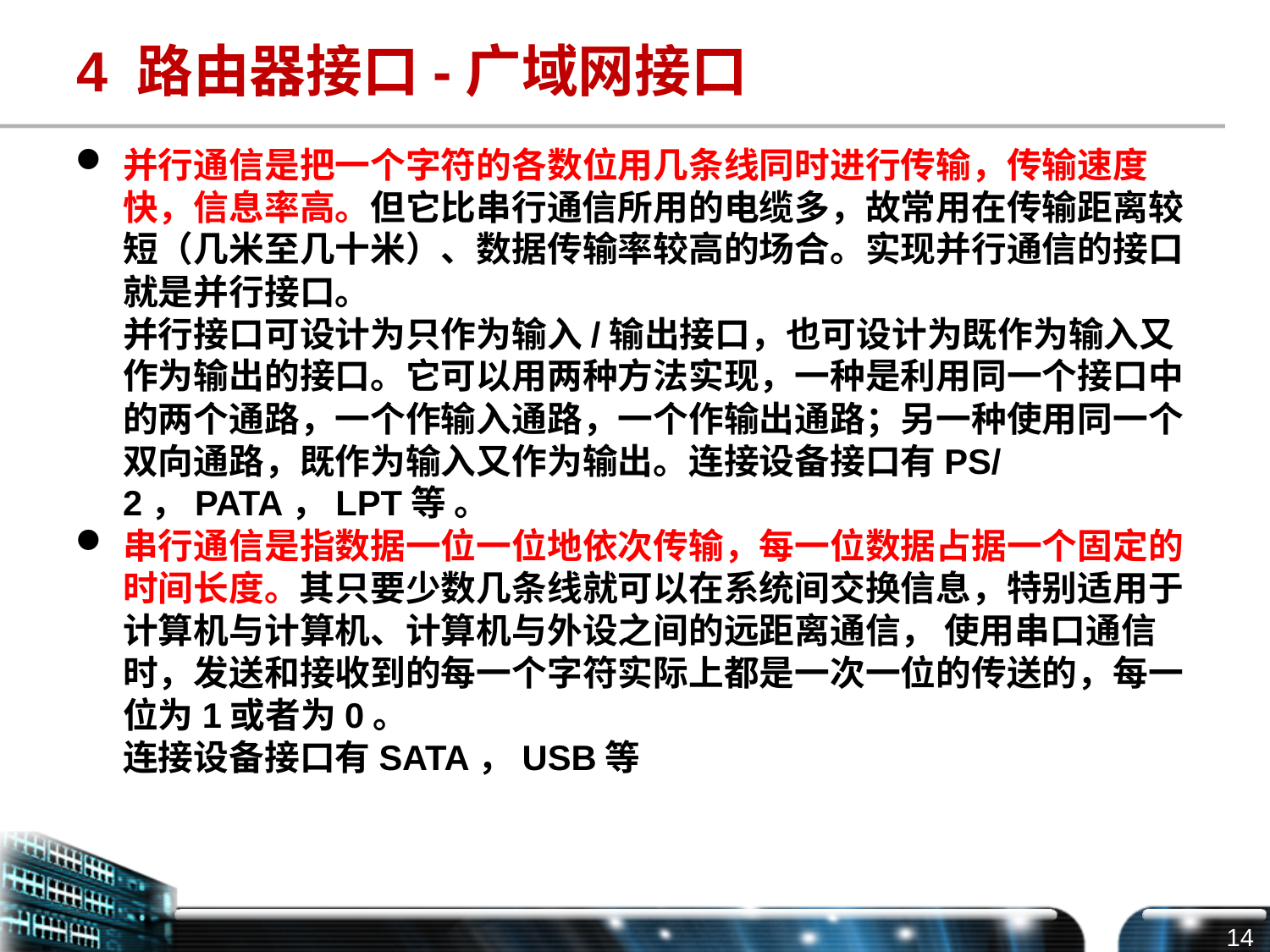

# 4 路由器接口-广域网接口
并行通信是把一个字符的各数位用几条线同时进行传输，传输速度快，信息率高。但它比串行通信所用的电缆多，故常用在传输距离较短（几米至几十米）、数据传输率较高的场合。实现并行通信的接口就是并行接口。
并行接口可设计为只作为输入/输出接口，也可设计为既作为输入又作为输出的接口。它可以用两种方法实现，一种是利用同一个接口中的两个通路，一个作输入通路，一个作输出通路；另一种使用同一个双向通路，既作为输入又作为输出。连接设备接口有PS/2，PATA，LPT等 。
串行通信是指数据一位一位地依次传输，每一位数据占据一个固定的时间长度。其只要少数几条线就可以在系统间交换信息，特别适用于计算机与计算机、计算机与外设之间的远距离通信， 使用串口通信时，发送和接收到的每一个字符实际上都是一次一位的传送的，每一位为1或者为0。
连接设备接口有SATA，USB等